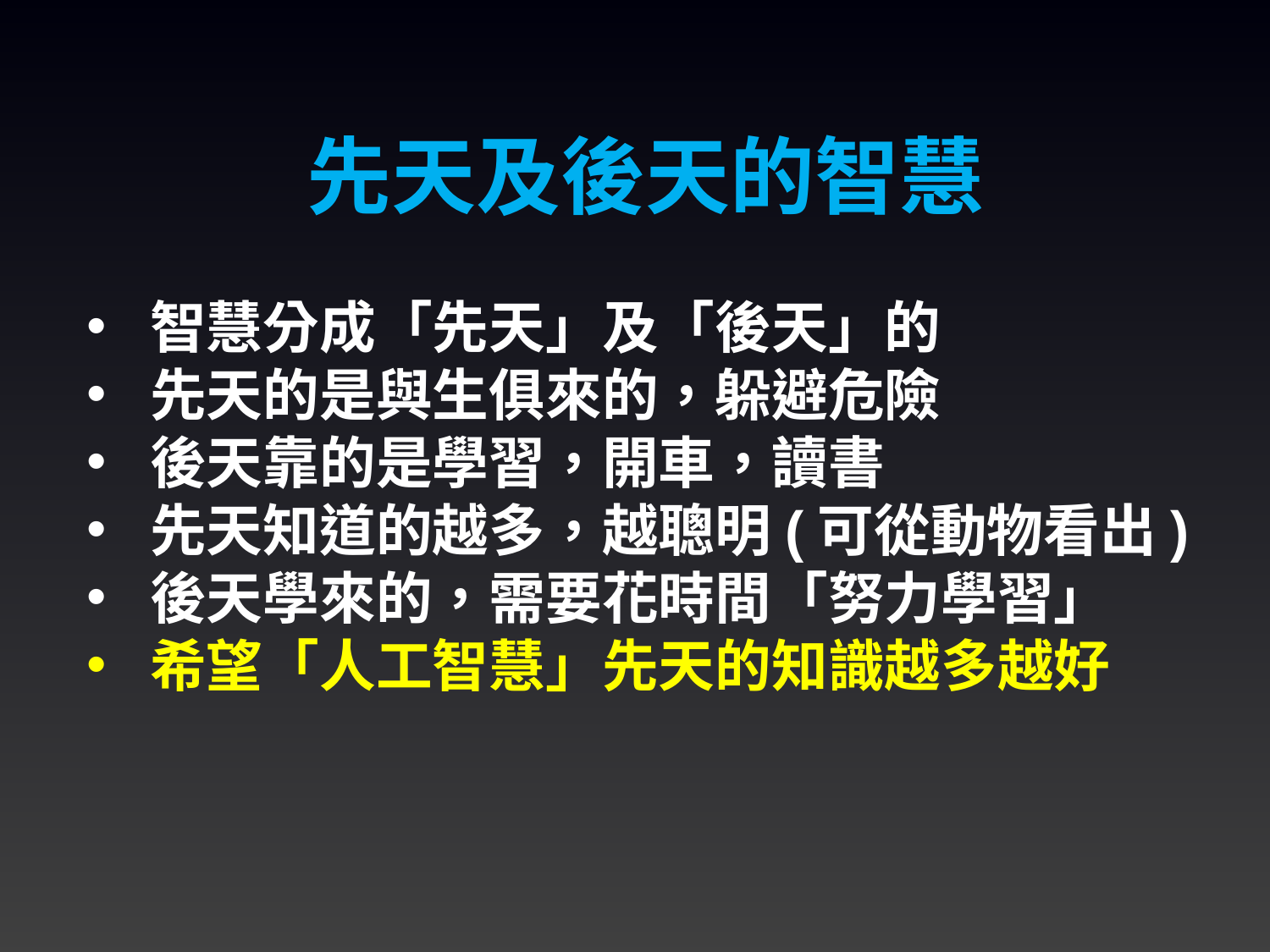

先天及後天的智慧
智慧分成「先天」及「後天」的
先天的是與生俱來的，躲避危險
後天靠的是學習，開車，讀書
先天知道的越多，越聰明(可從動物看出)
後天學來的，需要花時間「努力學習」
希望「人工智慧」先天的知識越多越好